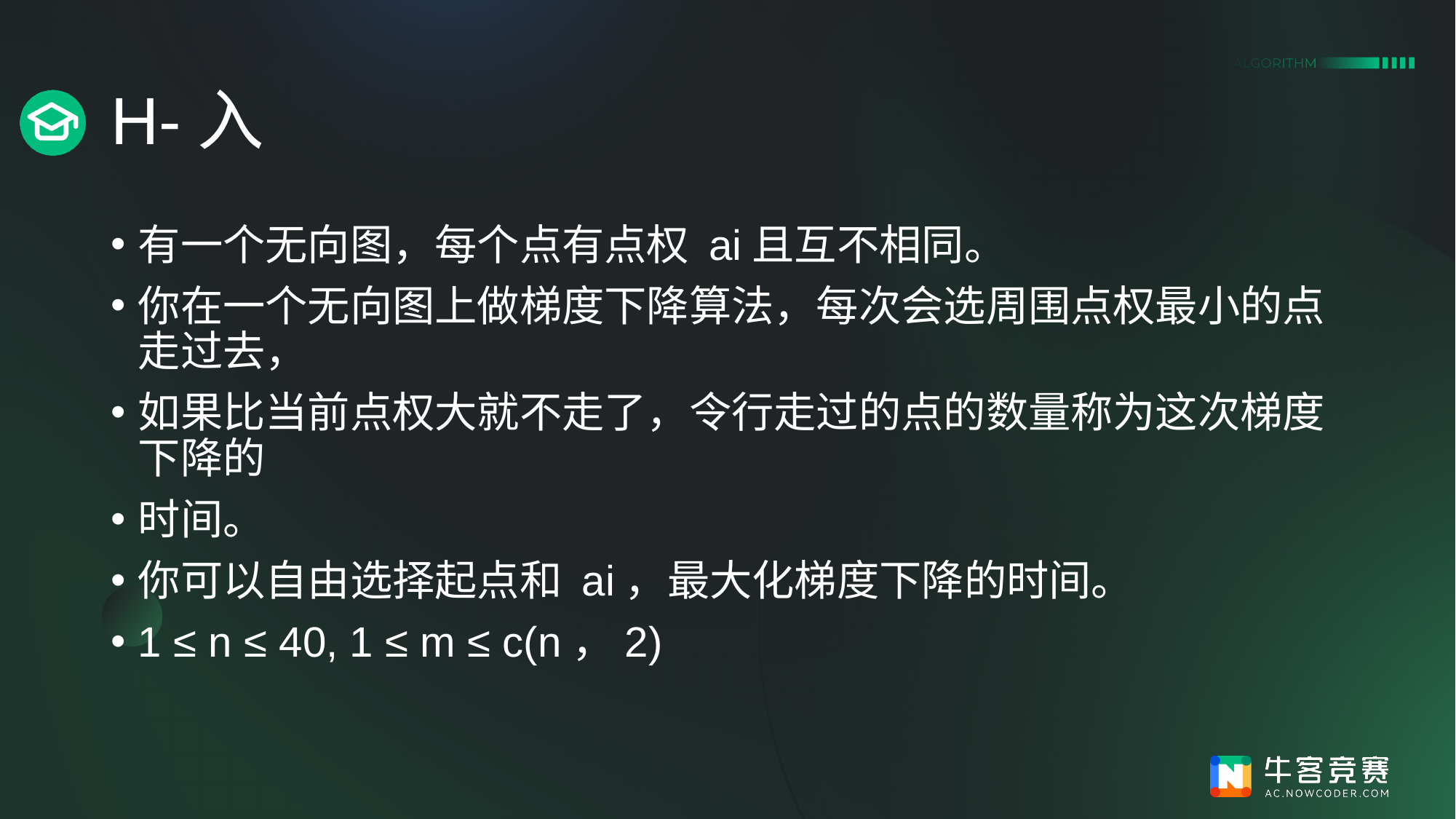

# H-入
有一个无向图，每个点有点权 ai且互不相同。
你在一个无向图上做梯度下降算法，每次会选周围点权最小的点走过去，
如果比当前点权大就不走了，令行走过的点的数量称为这次梯度下降的
时间。
你可以自由选择起点和 ai，最大化梯度下降的时间。
1 ≤ n ≤ 40, 1 ≤ m ≤ c(n，2)